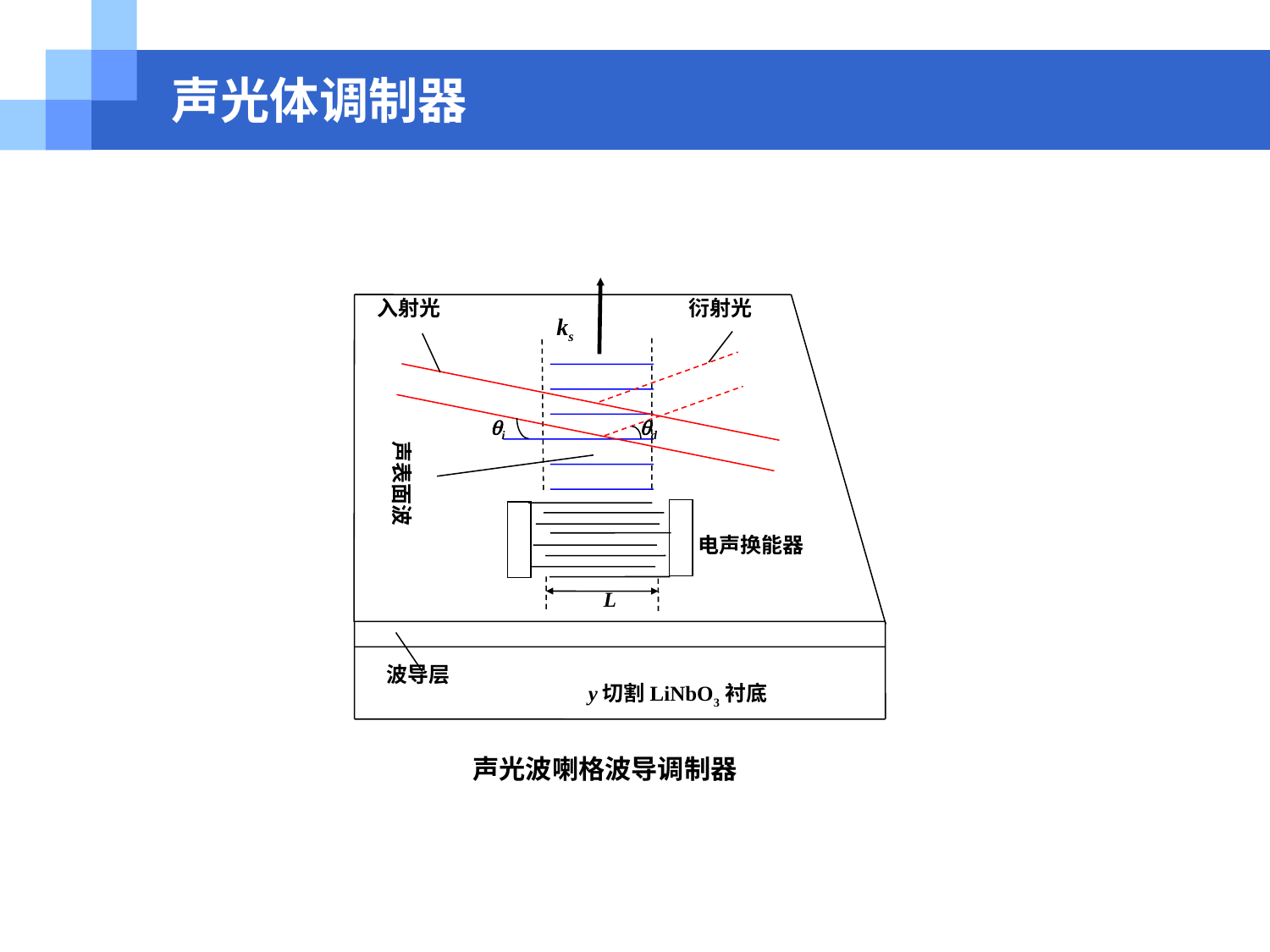

声光体调制器
声波导调制器

入射光
衍射光

θi
θd

声表面波

电声换能器

L

波导层

ks
y切割LiNbO3衬底
声光波喇格波导调制器